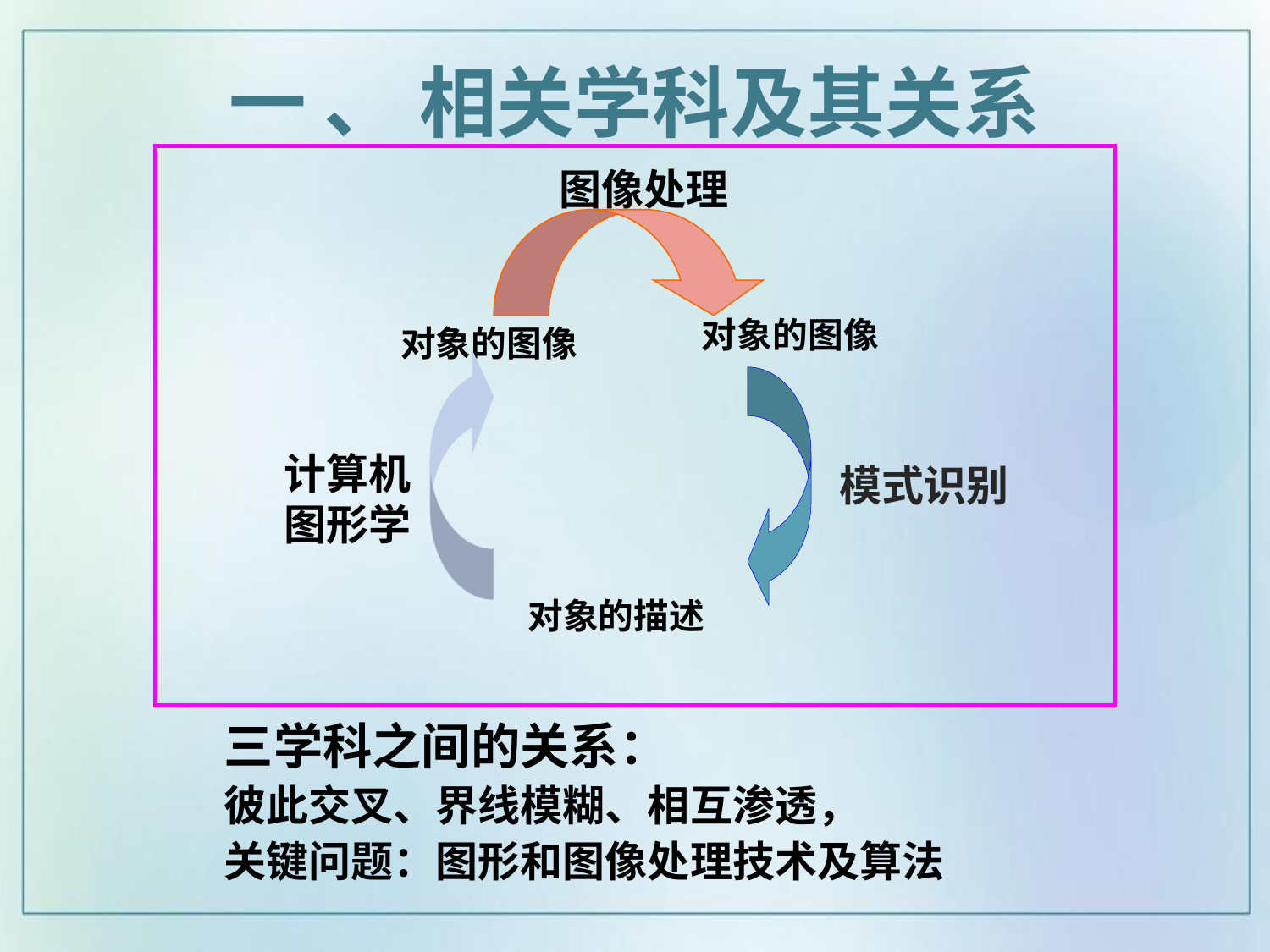

一 、 相关学科及其关系

图像处理

对象的图像
对象的图像

计算机图形学
模式识别
对象的描述
三学科之间的关系：
彼此交叉、界线模糊、相互渗透，
关键问题：图形和图像处理技术及算法